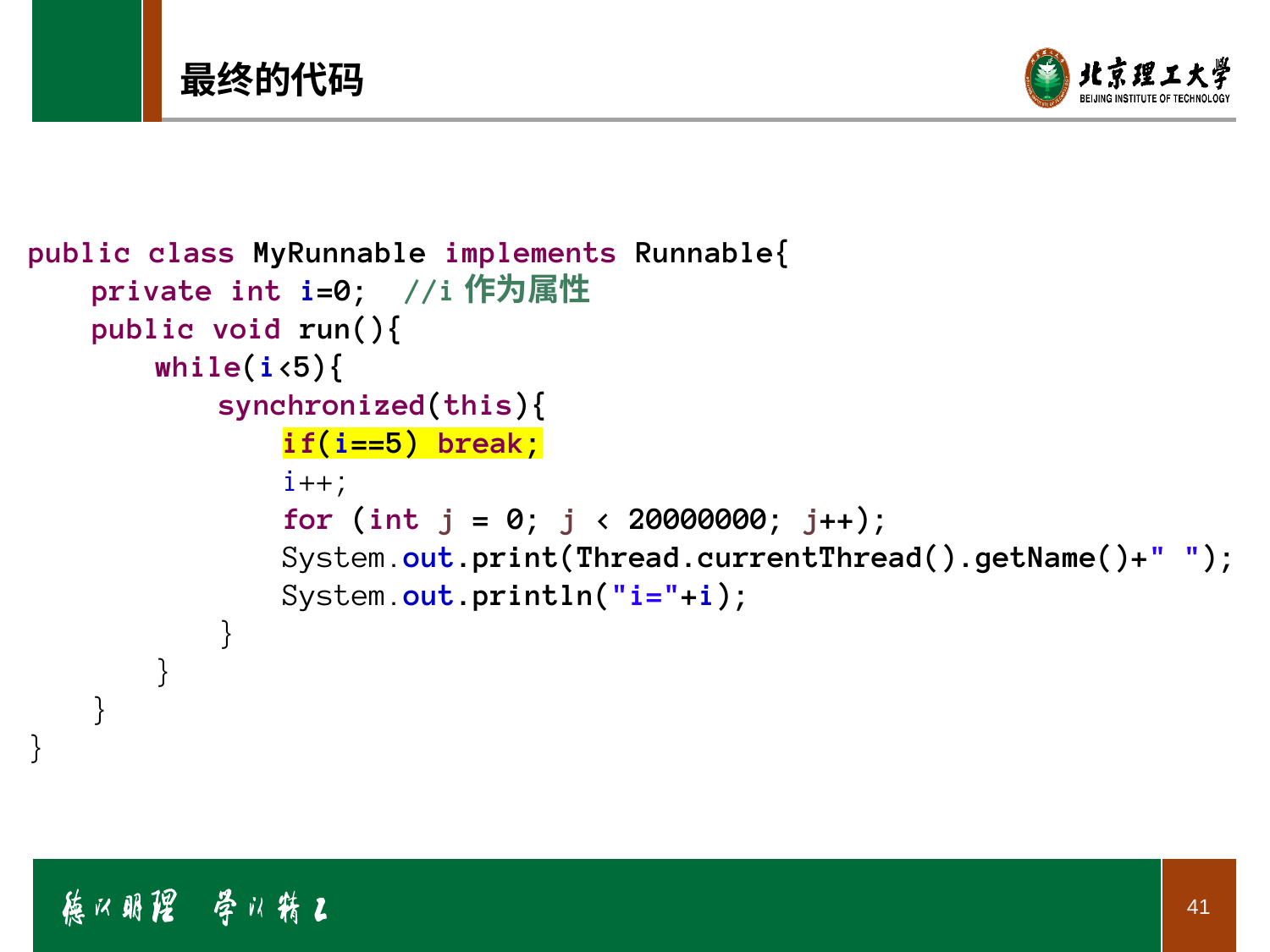

# 最终的代码
public class MyRunnable implements Runnable{
private int i=0;  //i作为属性
public void run(){
while(i<5){
synchronized(this){
if(i==5) break;
i++;
for (int j = 0; j < 20000000; j++);
System.out.print(Thread.currentThread().getName()+" ");
System.out.println("i="+i);
}
}
}
}